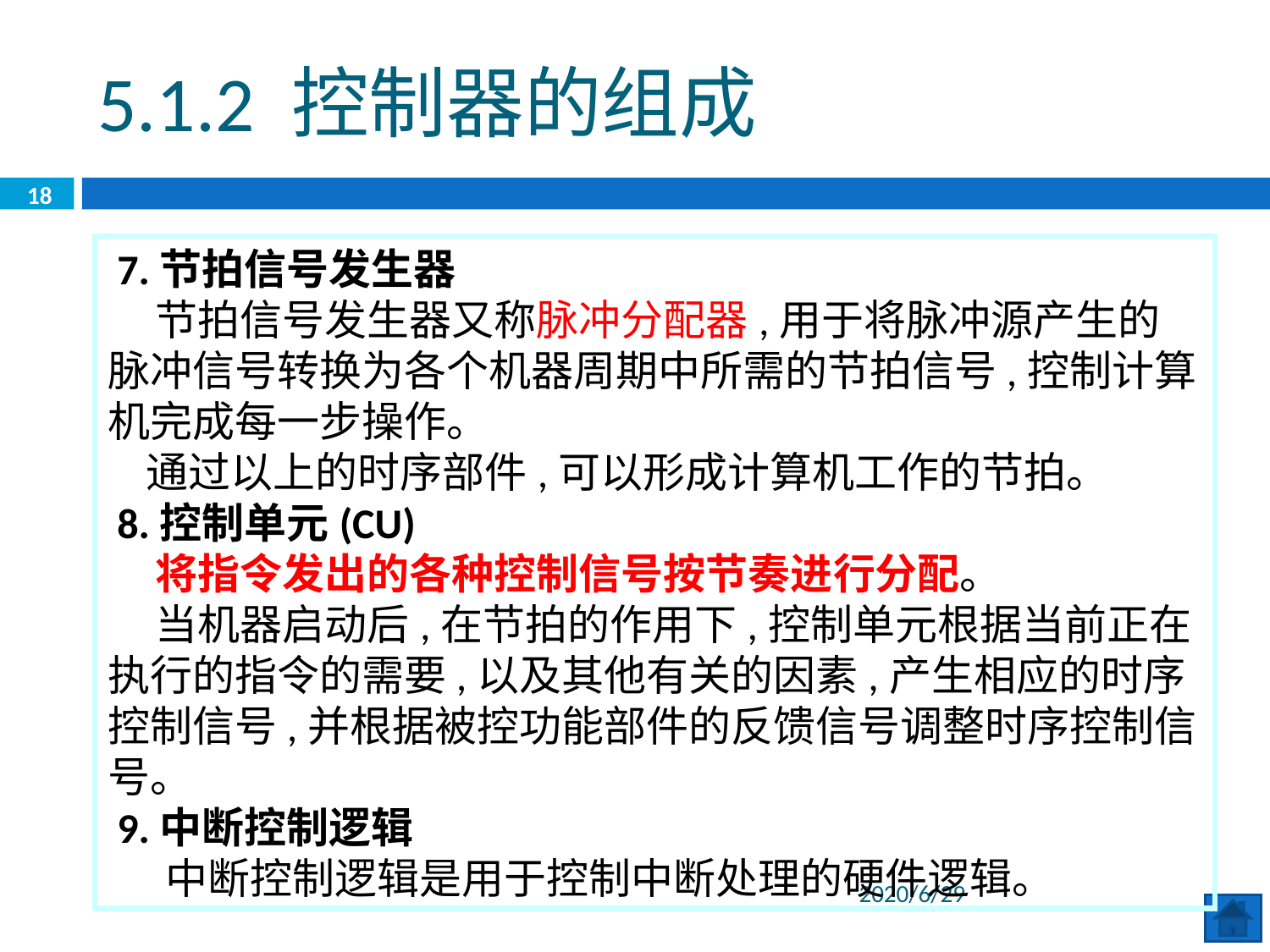

5.1.2 控制器的组成
18
 7.节拍信号发生器
    节拍信号发生器又称脉冲分配器,用于将脉冲源产生的脉冲信号转换为各个机器周期中所需的节拍信号,控制计算机完成每一步操作。
   通过以上的时序部件,可以形成计算机工作的节拍。
 8.控制单元(CU)
    将指令发出的各种控制信号按节奏进行分配。
    当机器启动后,在节拍的作用下,控制单元根据当前正在执行的指令的需要,以及其他有关的因素,产生相应的时序控制信号,并根据被控功能部件的反馈信号调整时序控制信号。
 9.中断控制逻辑
     中断控制逻辑是用于控制中断处理的硬件逻辑。
2020/6/29